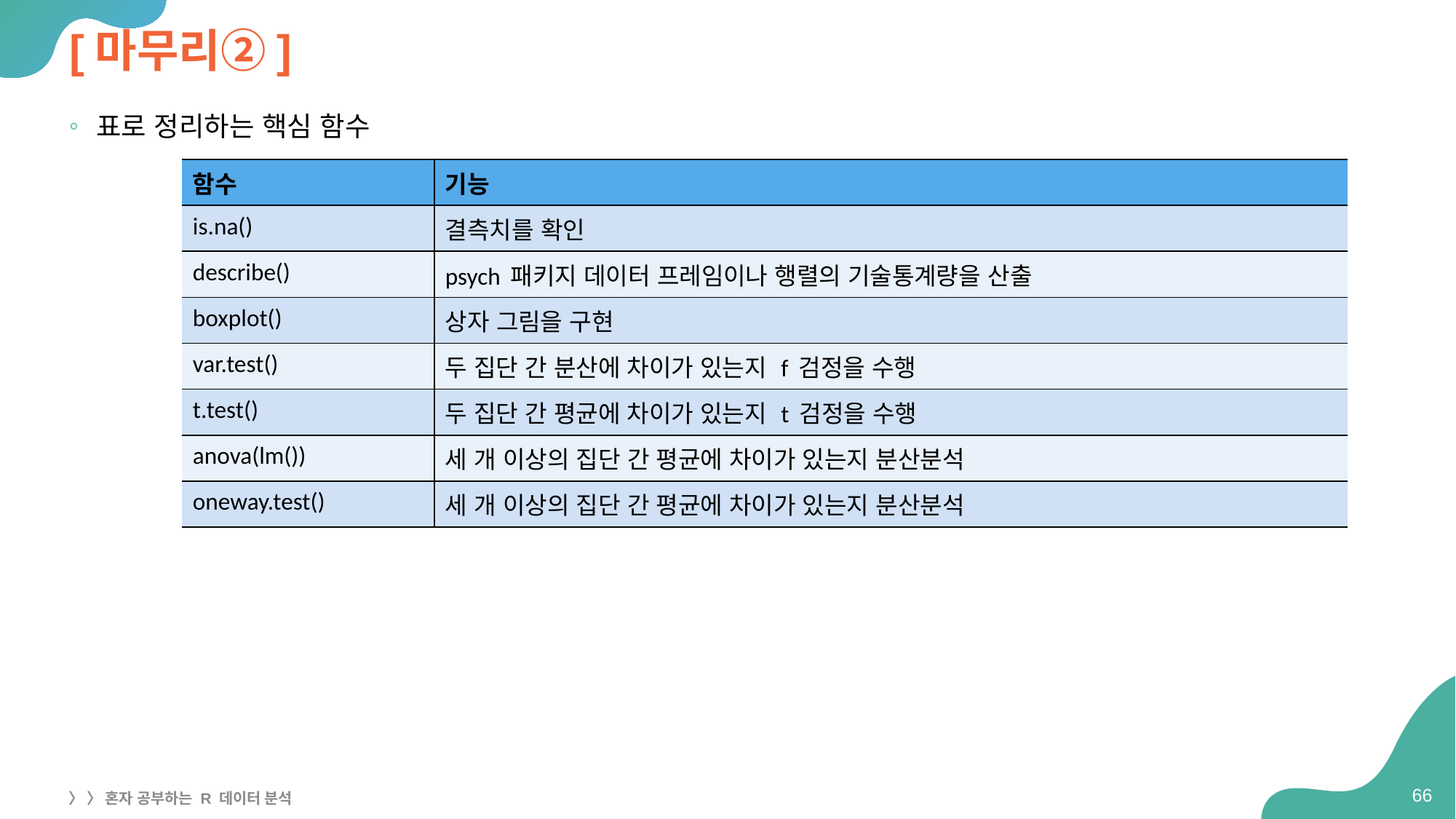

# [마무리②]
표로 정리하는 핵심 함수
| 함수 | 기능 |
| --- | --- |
| is.na() | 결측치를 확인 |
| describe() | psych 패키지 데이터 프레임이나 행렬의 기술통계량을 산출 |
| boxplot() | 상자 그림을 구현 |
| var.test() | 두 집단 간 분산에 차이가 있는지 f 검정을 수행 |
| t.test() | 두 집단 간 평균에 차이가 있는지 t 검정을 수행 |
| anova(lm()) | 세 개 이상의 집단 간 평균에 차이가 있는지 분산분석 |
| oneway.test() | 세 개 이상의 집단 간 평균에 차이가 있는지 분산분석 |
66
〉 〉 혼자 공부하는 R 데이터 분석